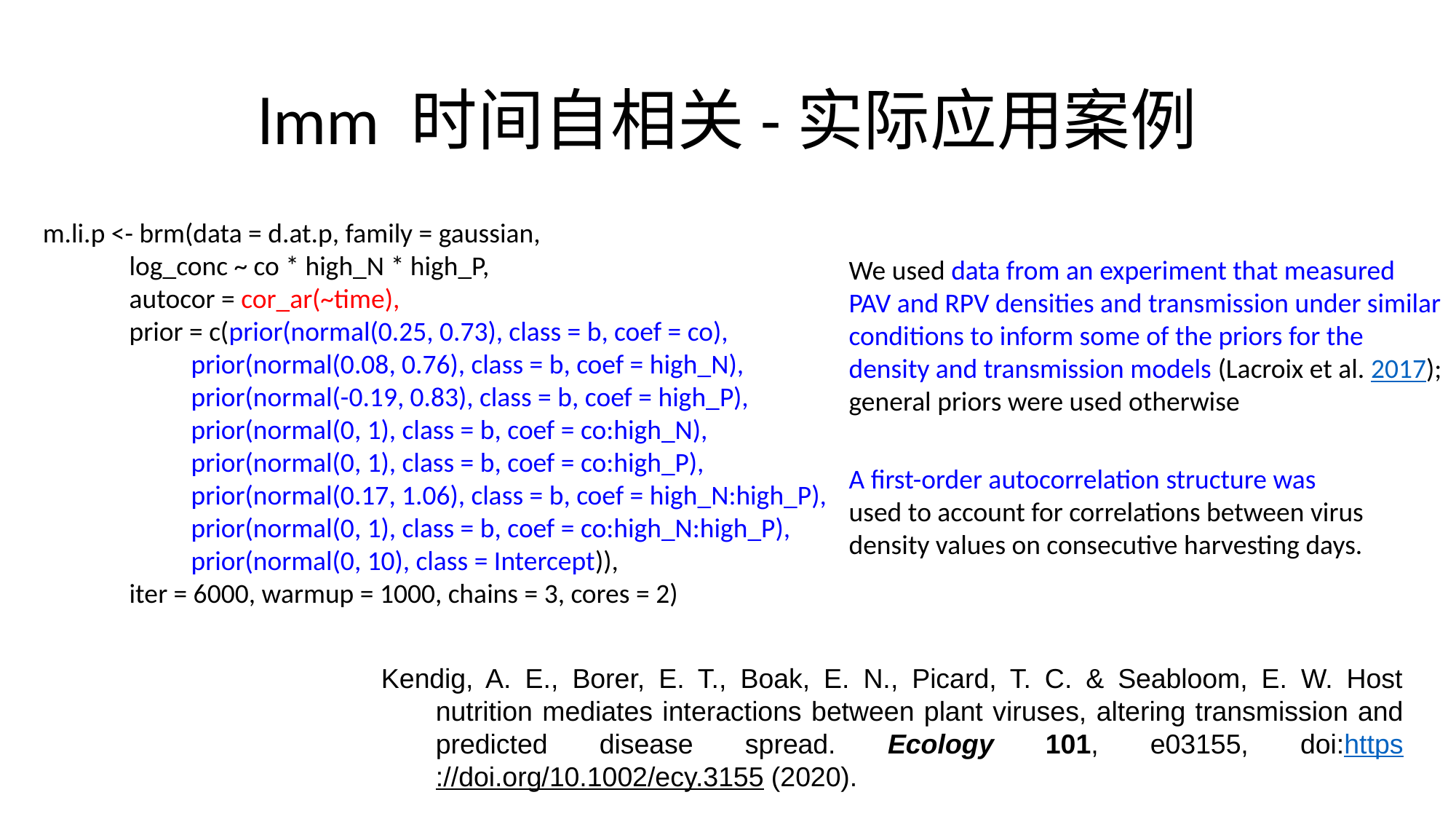

# lmm 时间自相关-实际应用案例
m.li.p <- brm(data = d.at.p, family = gaussian,
              log_conc ~ co * high_N * high_P,
              autocor = cor_ar(~time),
              prior = c(prior(normal(0.25, 0.73), class = b, coef = co),
                        prior(normal(0.08, 0.76), class = b, coef = high_N),
                        prior(normal(-0.19, 0.83), class = b, coef = high_P),
                        prior(normal(0, 1), class = b, coef = co:high_N),
                        prior(normal(0, 1), class = b, coef = co:high_P),
                        prior(normal(0.17, 1.06), class = b, coef = high_N:high_P),
                        prior(normal(0, 1), class = b, coef = co:high_N:high_P),
                        prior(normal(0, 10), class = Intercept)),
              iter = 6000, warmup = 1000, chains = 3, cores = 2)
We used data from an experiment that measured PAV and RPV densities and transmission under similar conditions to inform some of the priors for the density and transmission models (Lacroix et al. 2017); general priors were used otherwise
A first-order autocorrelation structure was used to account for correlations between virus density values on consecutive harvesting days.
Kendig, A. E., Borer, E. T., Boak, E. N., Picard, T. C. & Seabloom, E. W. Host nutrition mediates interactions between plant viruses, altering transmission and predicted disease spread. Ecology 101, e03155, doi:https://doi.org/10.1002/ecy.3155 (2020).